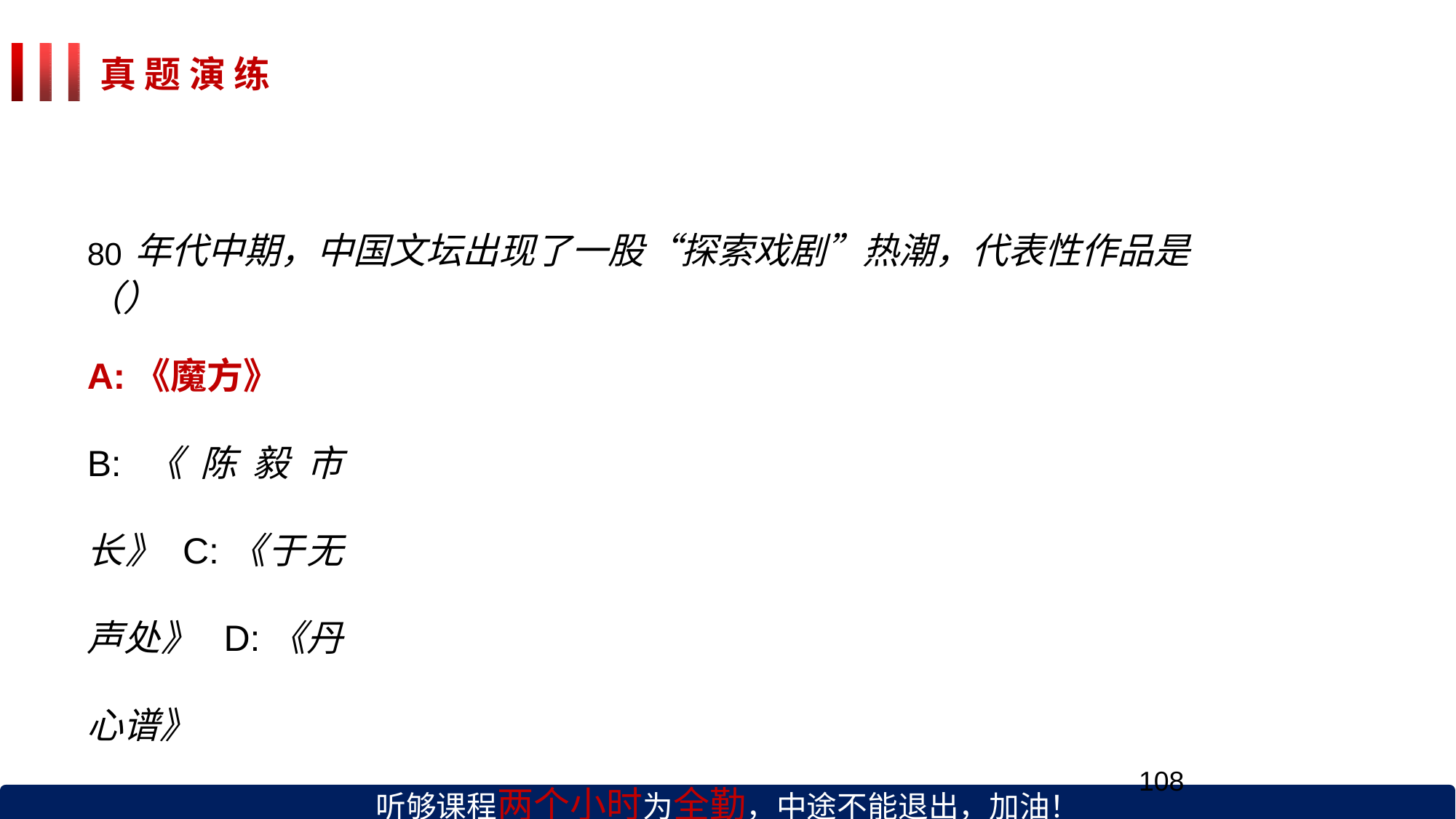

# 真 题 演 练
80年代中期，中国文坛出现了一股“探索戏剧”热潮，代表性作品是（）
A:《魔方》
B:《陈毅市长》 C:《于无声处》  D:《丹心谱》
108

听够课程两个小时为全勤，中途不能退出，加油！